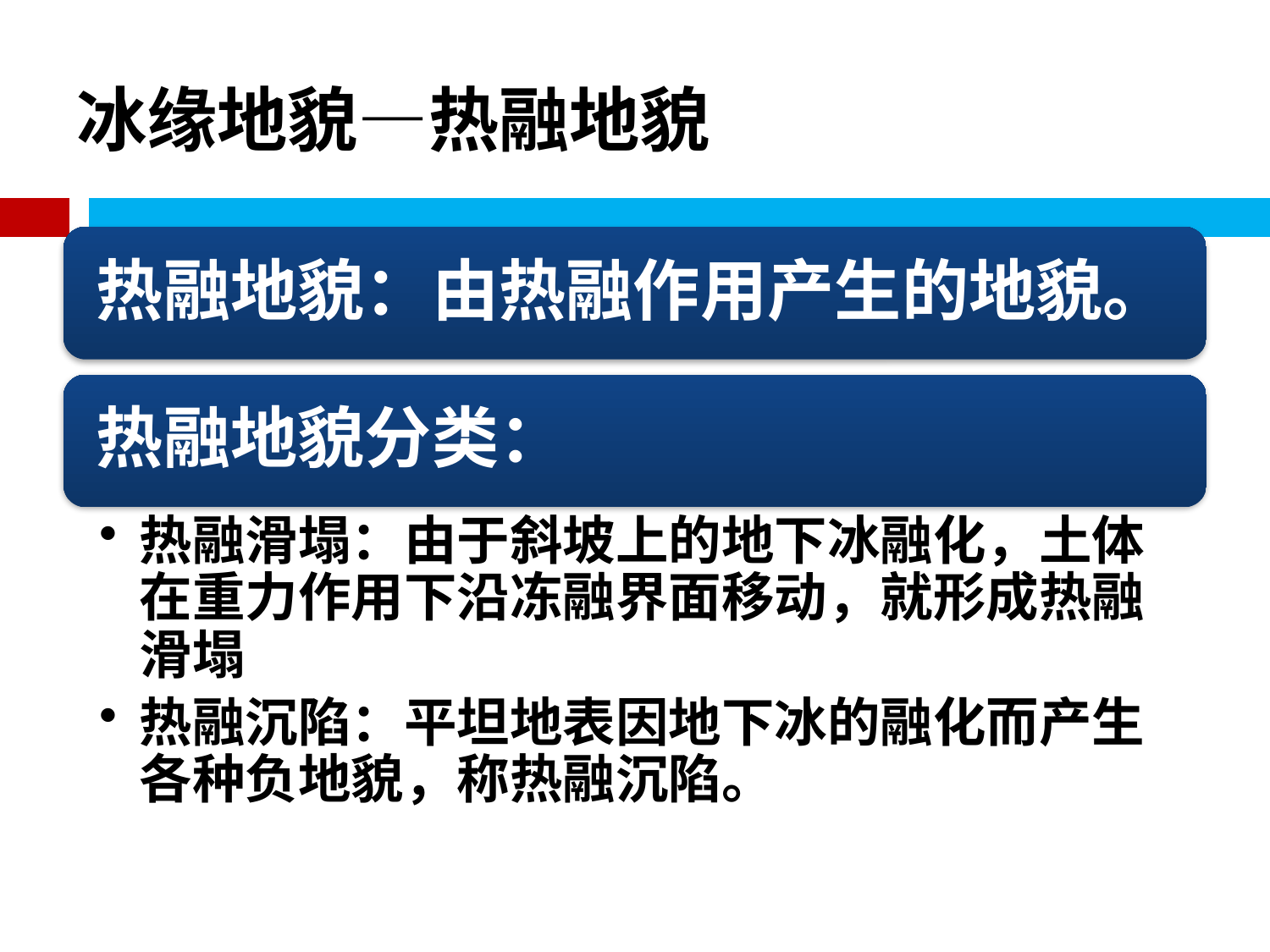

# 冰缘地貌—热融地貌
热融地貌：由热融作用产生的地貌。
热融地貌分类：
热融滑塌：由于斜坡上的地下冰融化，土体在重力作用下沿冻融界面移动，就形成热融滑塌
热融沉陷：平坦地表因地下冰的融化而产生各种负地貌，称热融沉陷。